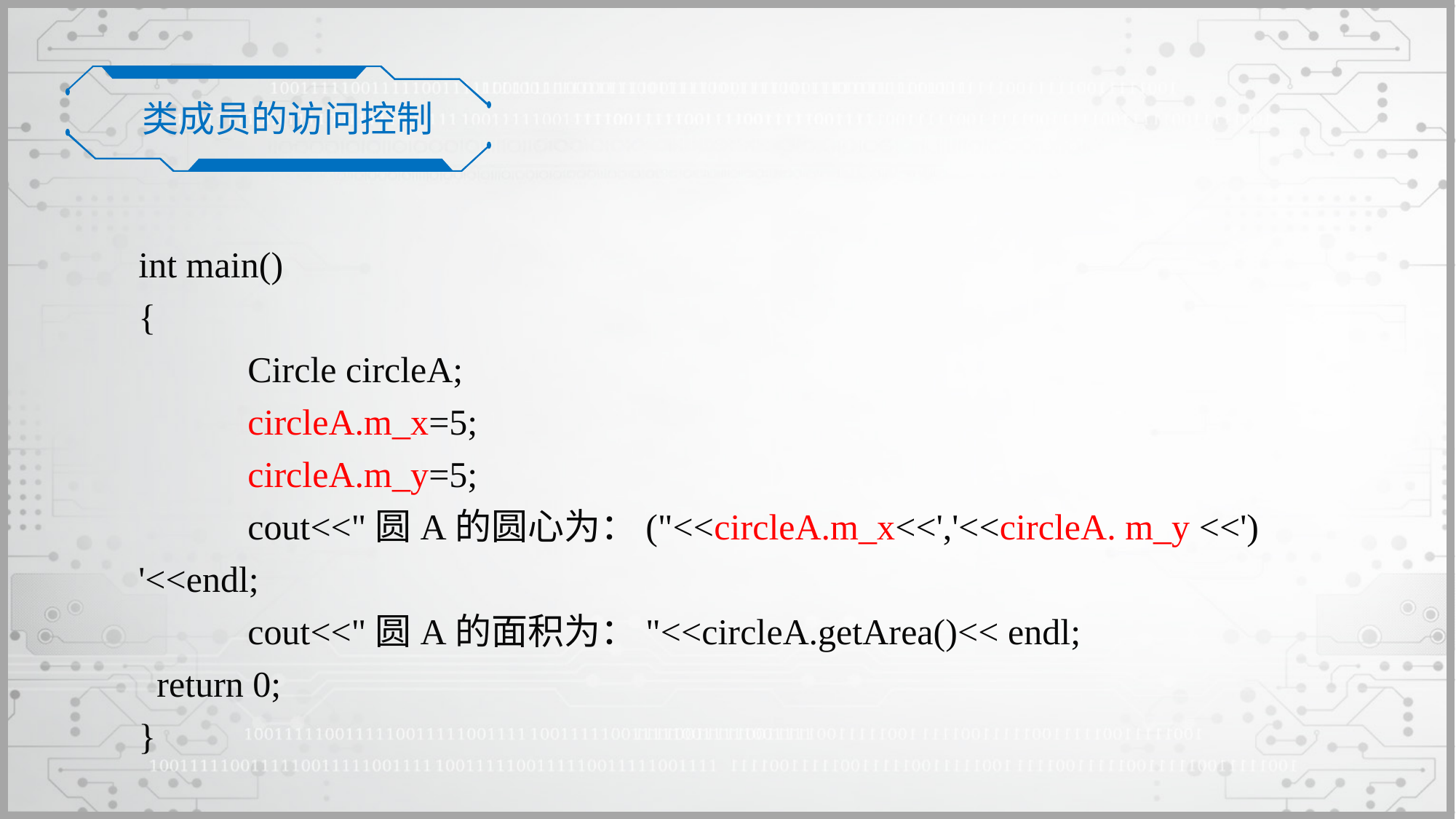

类成员的访问控制
int main()
{
	Circle circleA;
   	circleA.m_x=5;
	circleA.m_y=5;
	cout<<"圆A的圆心为：("<<circleA.m_x<<','<<circleA. m_y <<') '<<endl;
	cout<<"圆A的面积为："<<circleA.getArea()<< endl;
  return 0;
}